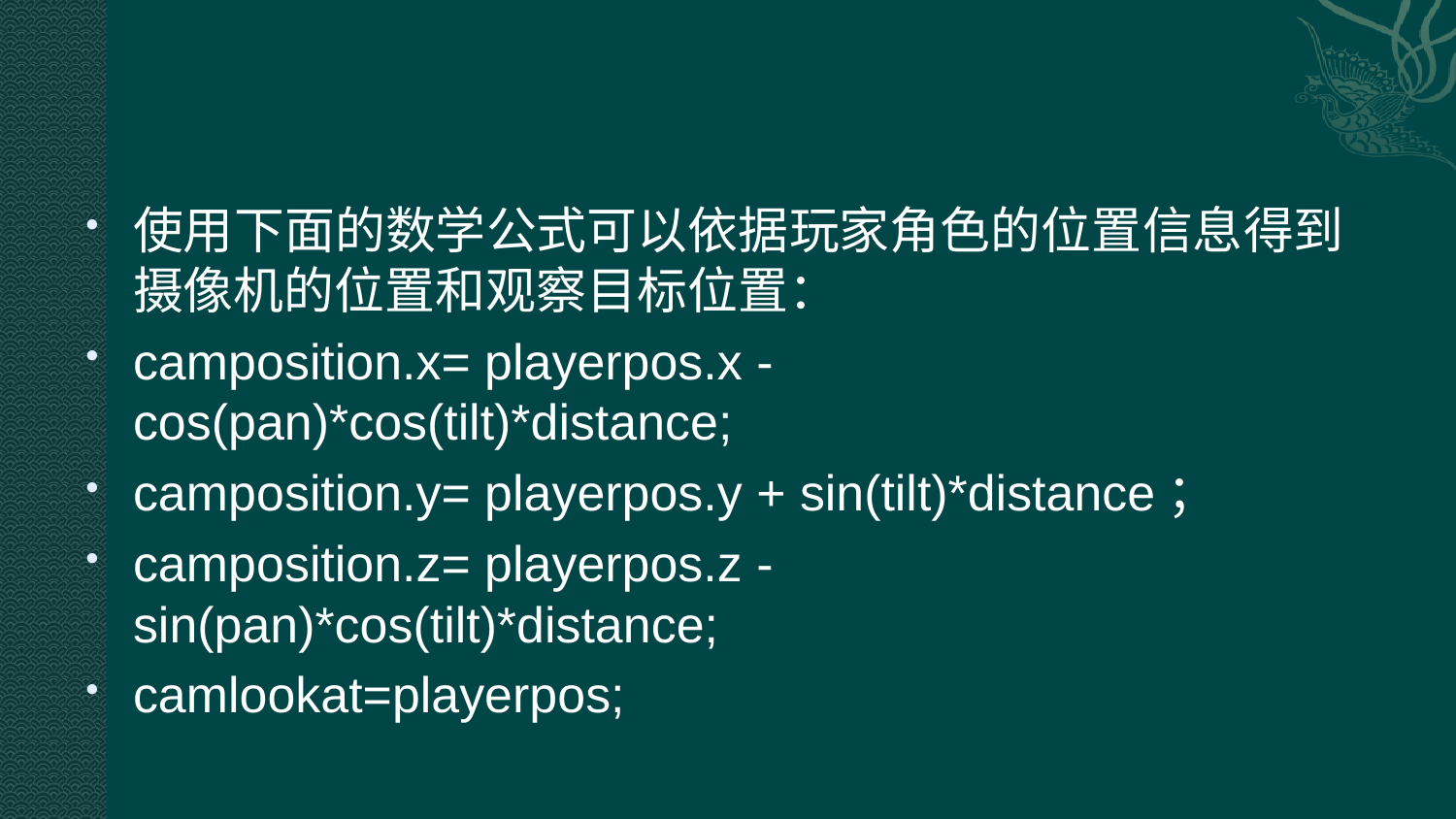

#
使用下面的数学公式可以依据玩家角色的位置信息得到摄像机的位置和观察目标位置：
camposition.x= playerpos.x - cos(pan)*cos(tilt)*distance;
camposition.y= playerpos.y + sin(tilt)*distance；
camposition.z= playerpos.z - sin(pan)*cos(tilt)*distance;
camlookat=playerpos;